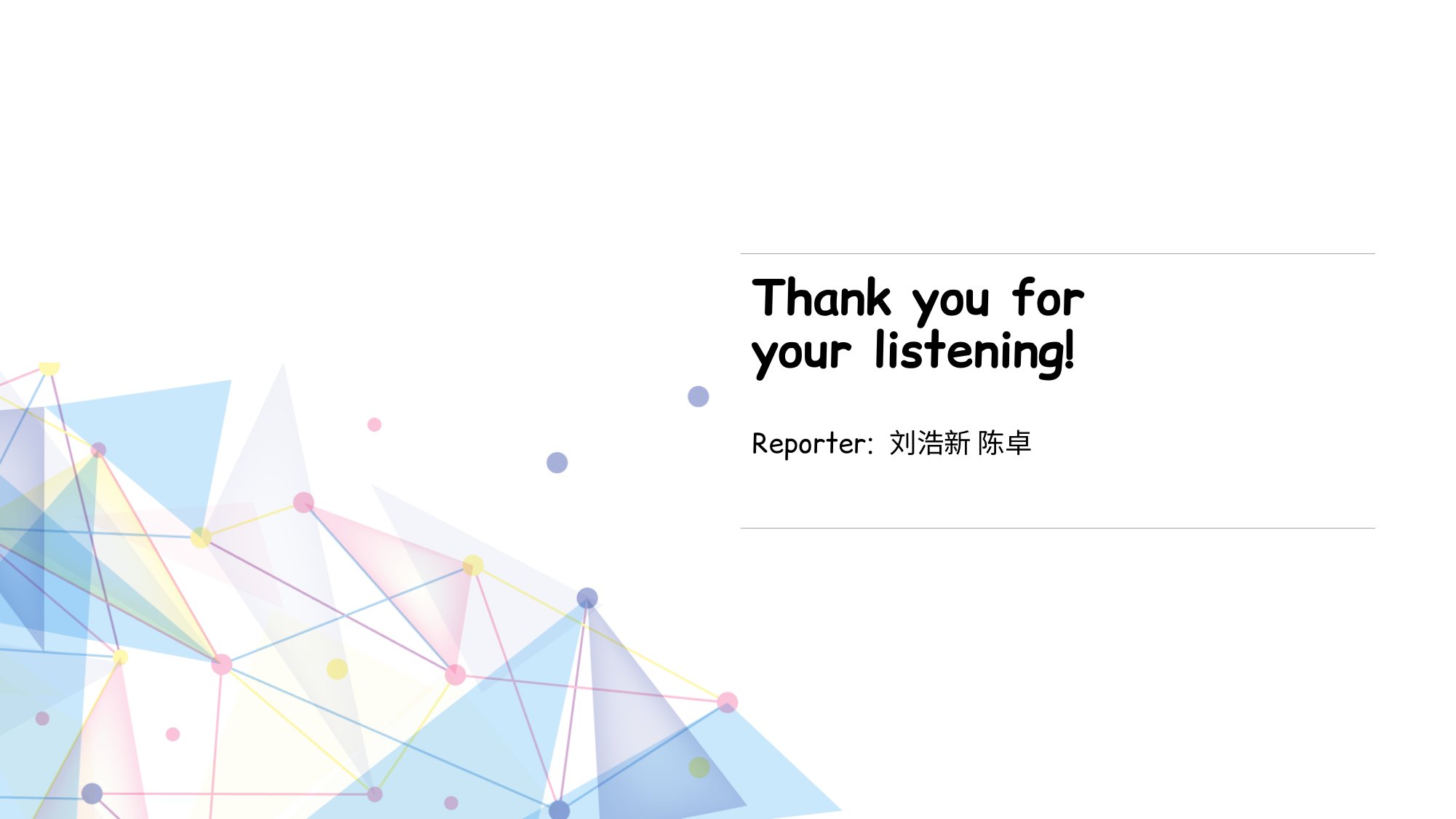

# Thank you for your listening!
Reporter: 刘浩新 陈卓